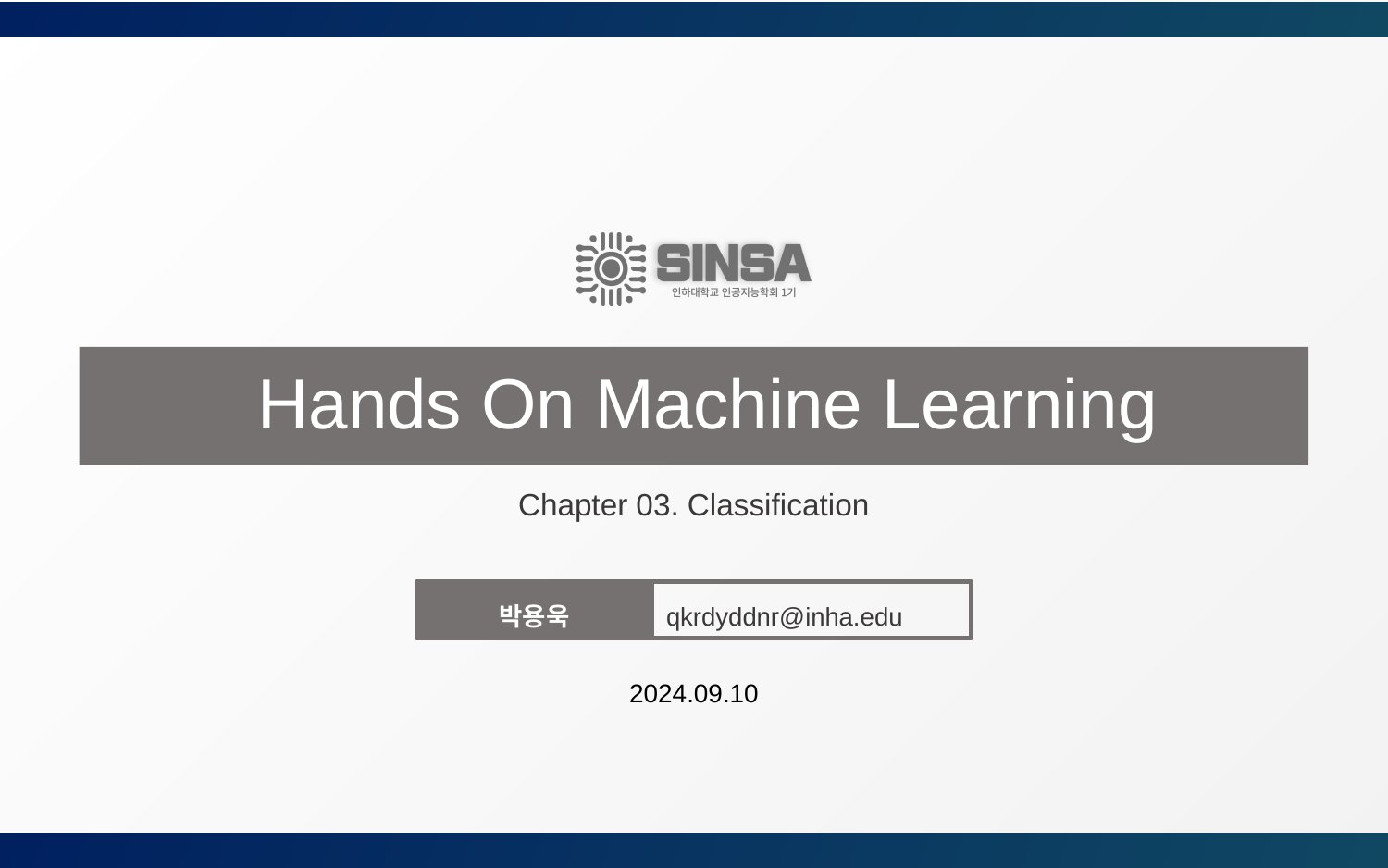

# Hands On Machine Learning
Chapter 03. Classification
박용욱
qkrdyddnr@inha.edu
2024.09.10